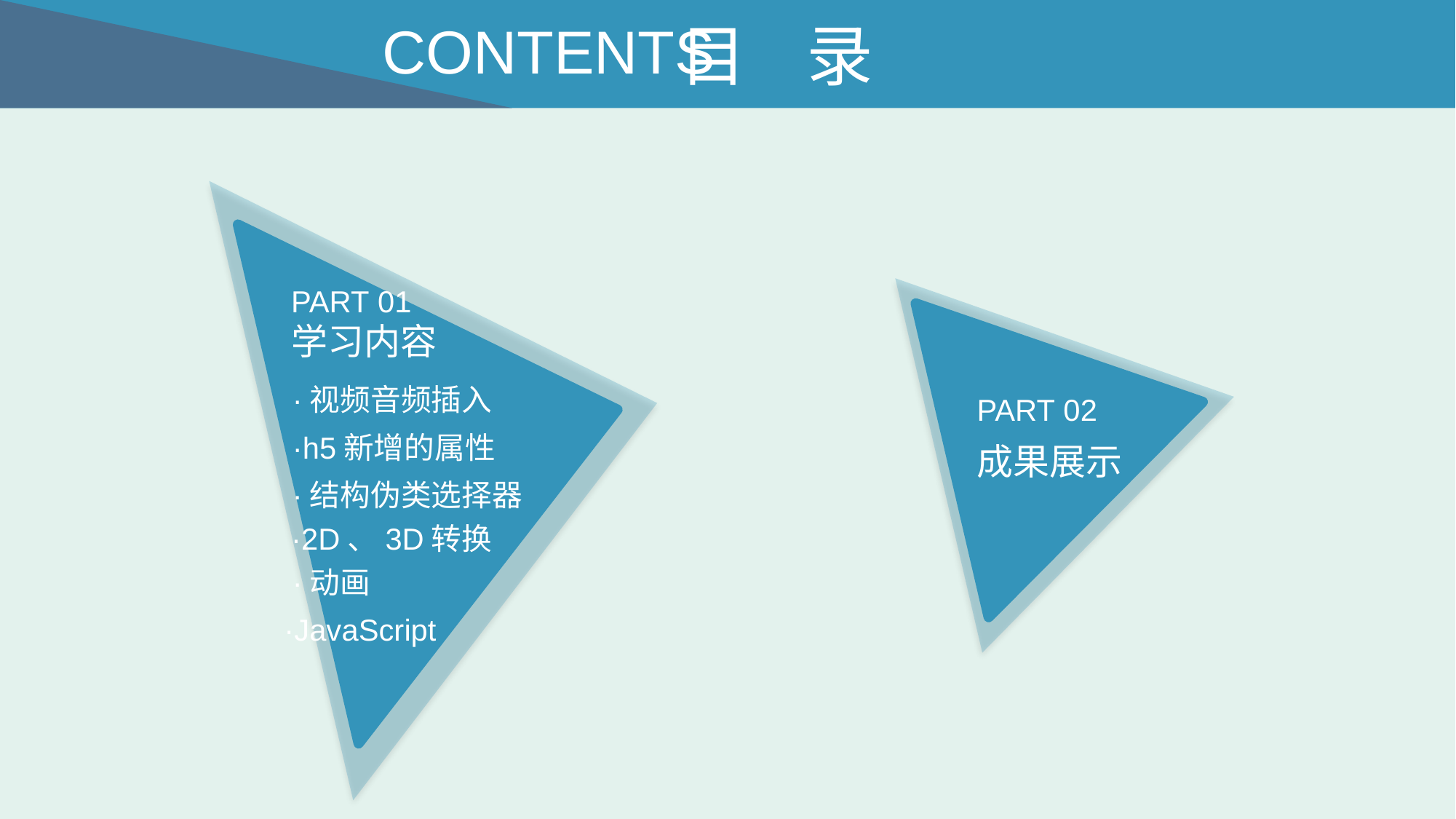

目    录
CONTENTS

PART 01
学习内容

·视频音频插入
PART 02
·h5新增的属性
成果展示

·结构伪类选择器
·2D、3D转换
·动画
·JavaScript